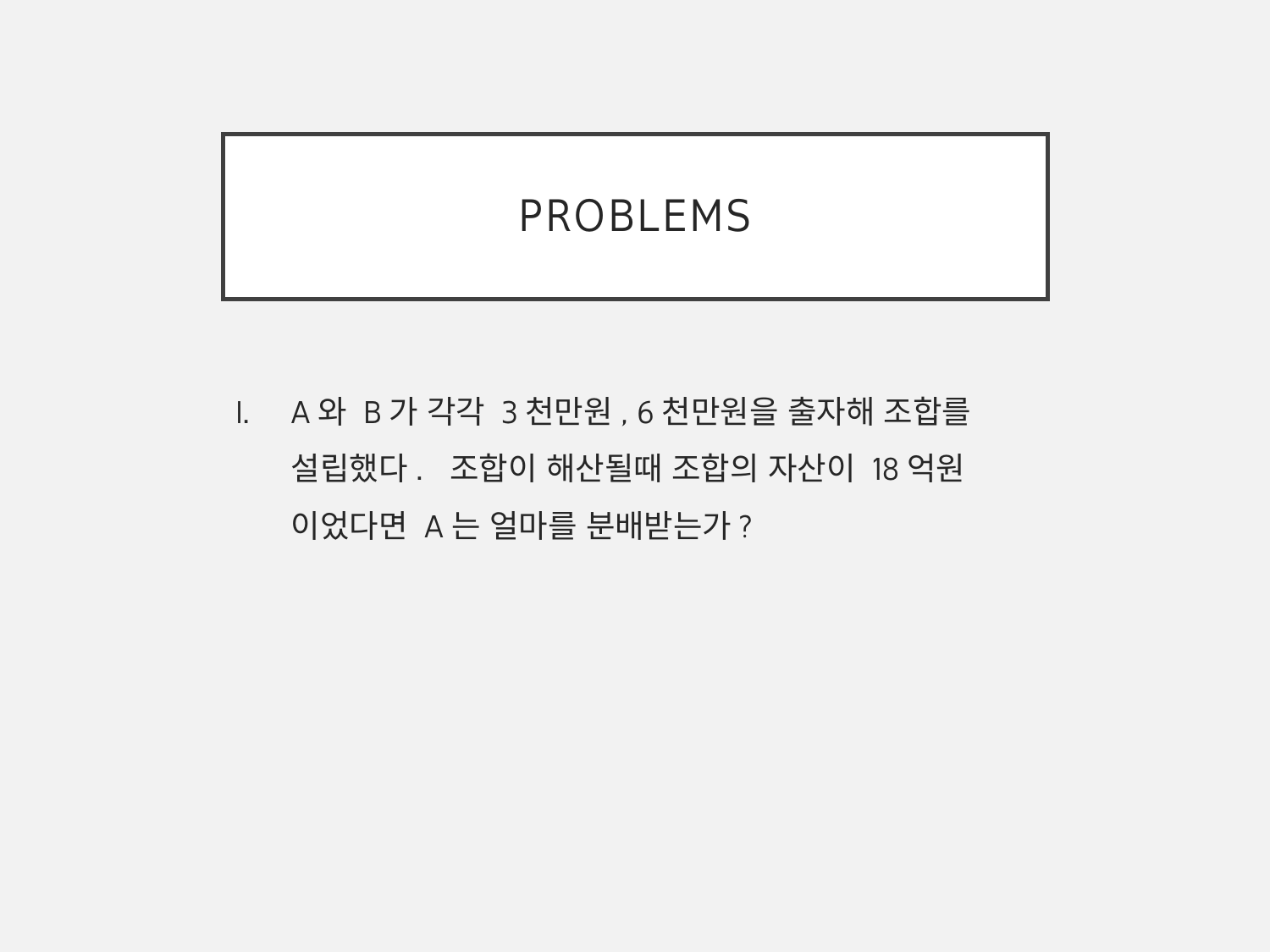

# problems
A와 B가 각각 3천만원, 6천만원을 출자해 조합를 설립했다.  조합이 해산될때 조합의 자산이 18억원 이었다면 A는 얼마를 분배받는가?